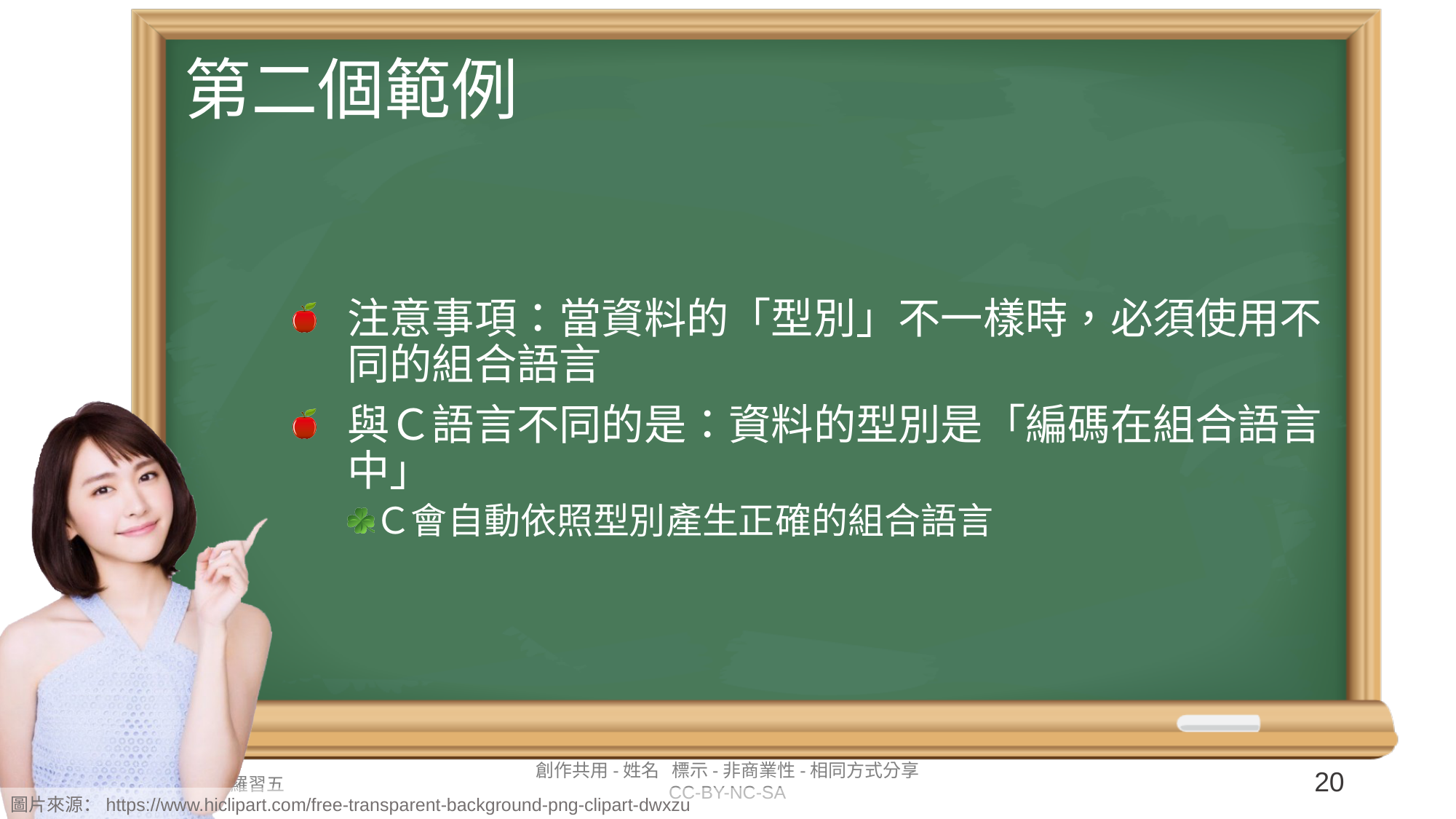

# 第二個範例
注意事項：當資料的「型別」不一樣時，必須使用不同的組合語言
與Ｃ語言不同的是：資料的型別是「編碼在組合語言中」
Ｃ會自動依照型別產生正確的組合語言